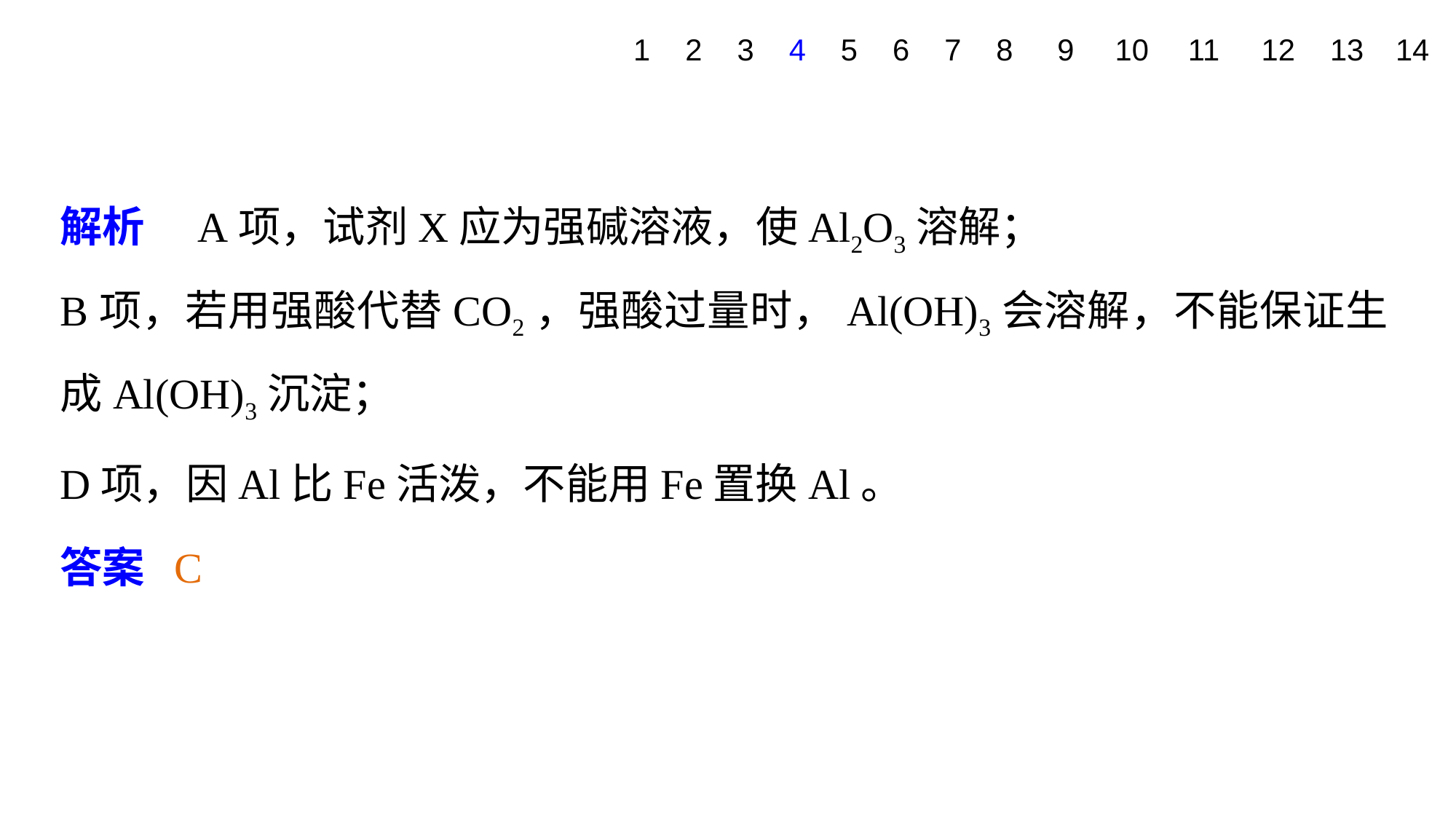

1
2
3
4
5
6
7
8
9
10
11
12
13
14
解析　A项，试剂X应为强碱溶液，使Al2O3溶解；
B项，若用强酸代替CO2，强酸过量时，Al(OH)3会溶解，不能保证生成Al(OH)3沉淀；
D项，因Al比Fe活泼，不能用Fe置换Al。
答案  C